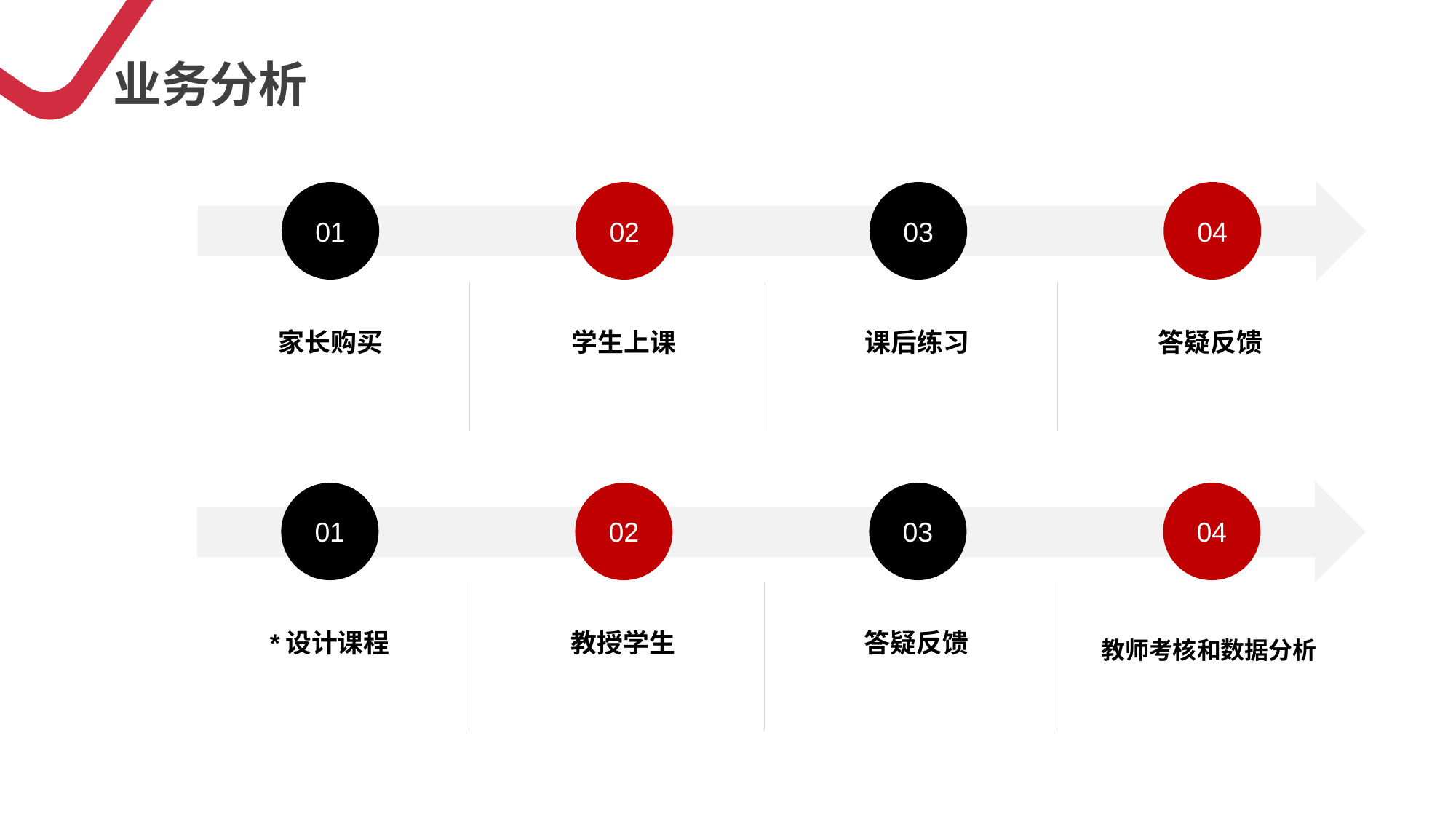

业务分析

01
02
03
04
家长购买
学生上课
课后练习
答疑反馈

01
02
03
04
*设计课程
教授学生
答疑反馈
教师考核和数据分析